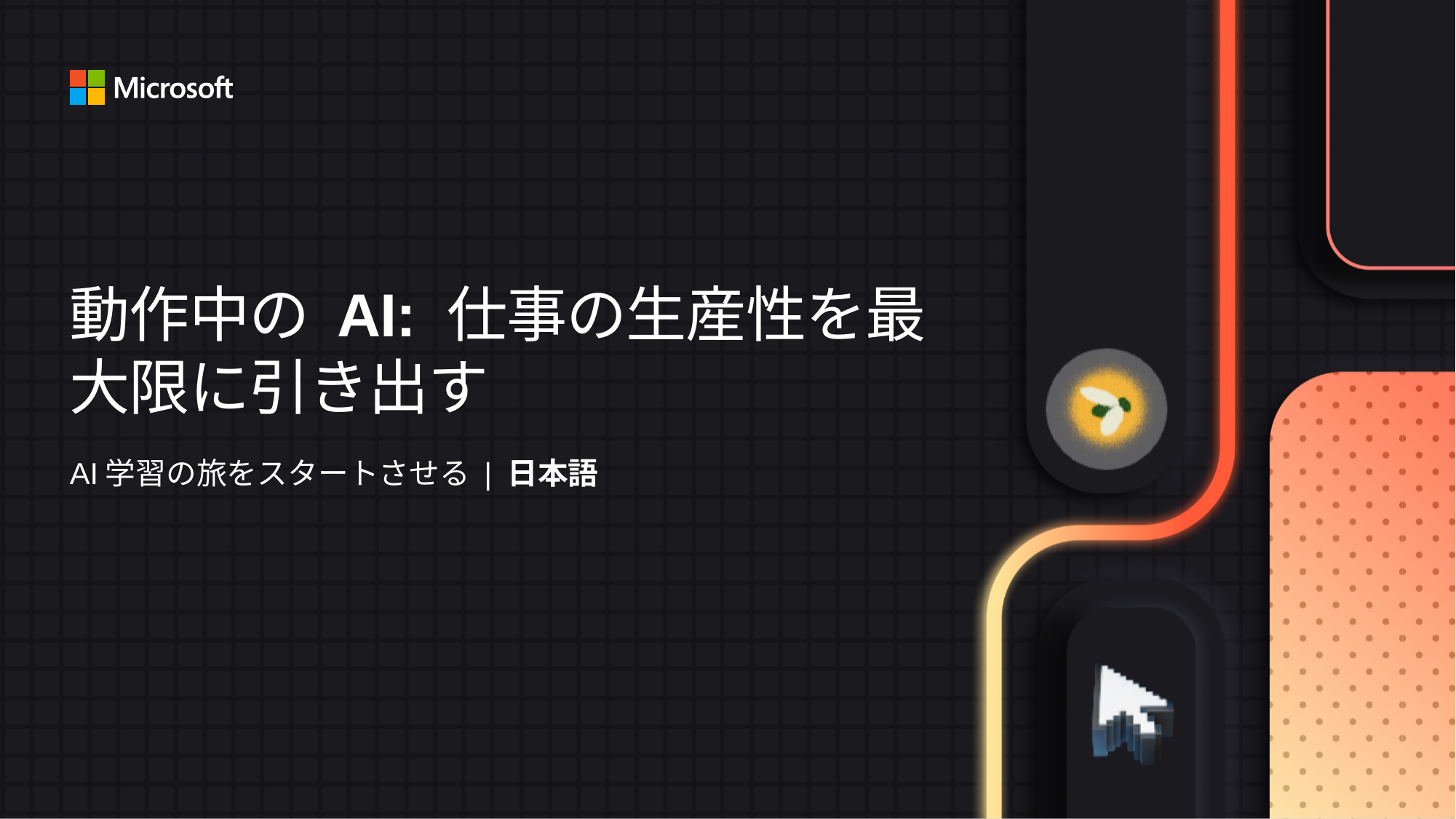

# 動作中の AI: 仕事の生産性を最大限に引き出す
AI学習の旅をスタートさせる | 日本語